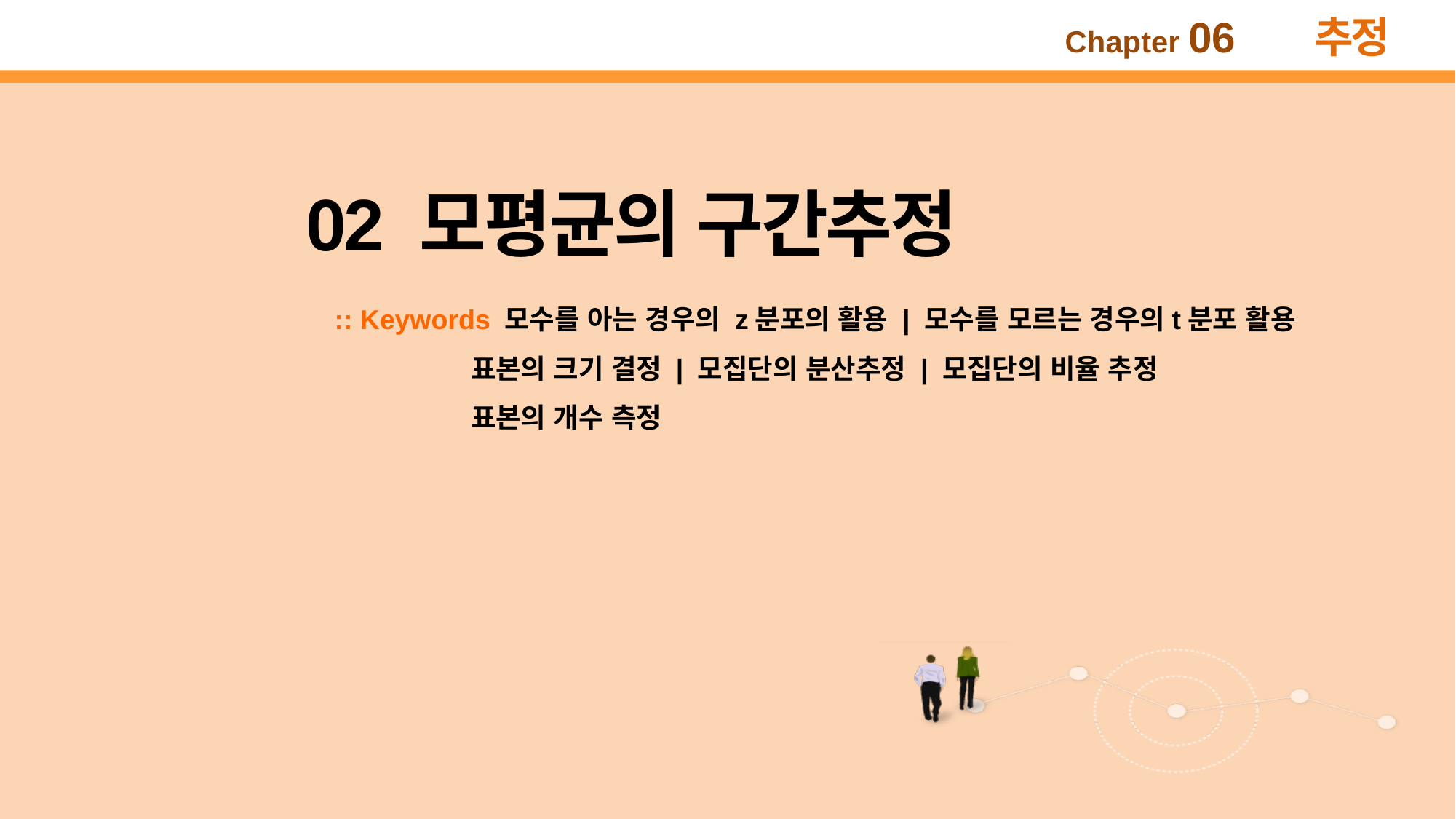

02 모평균의 구간추정
:: Keywords 모수를 아는 경우의 z분포의 활용 | 모수를 모르는 경우의t분포 활용
                 표본의 크기 결정 | 모집단의 분산추정 | 모집단의 비율 추정
                 표본의 개수 측정